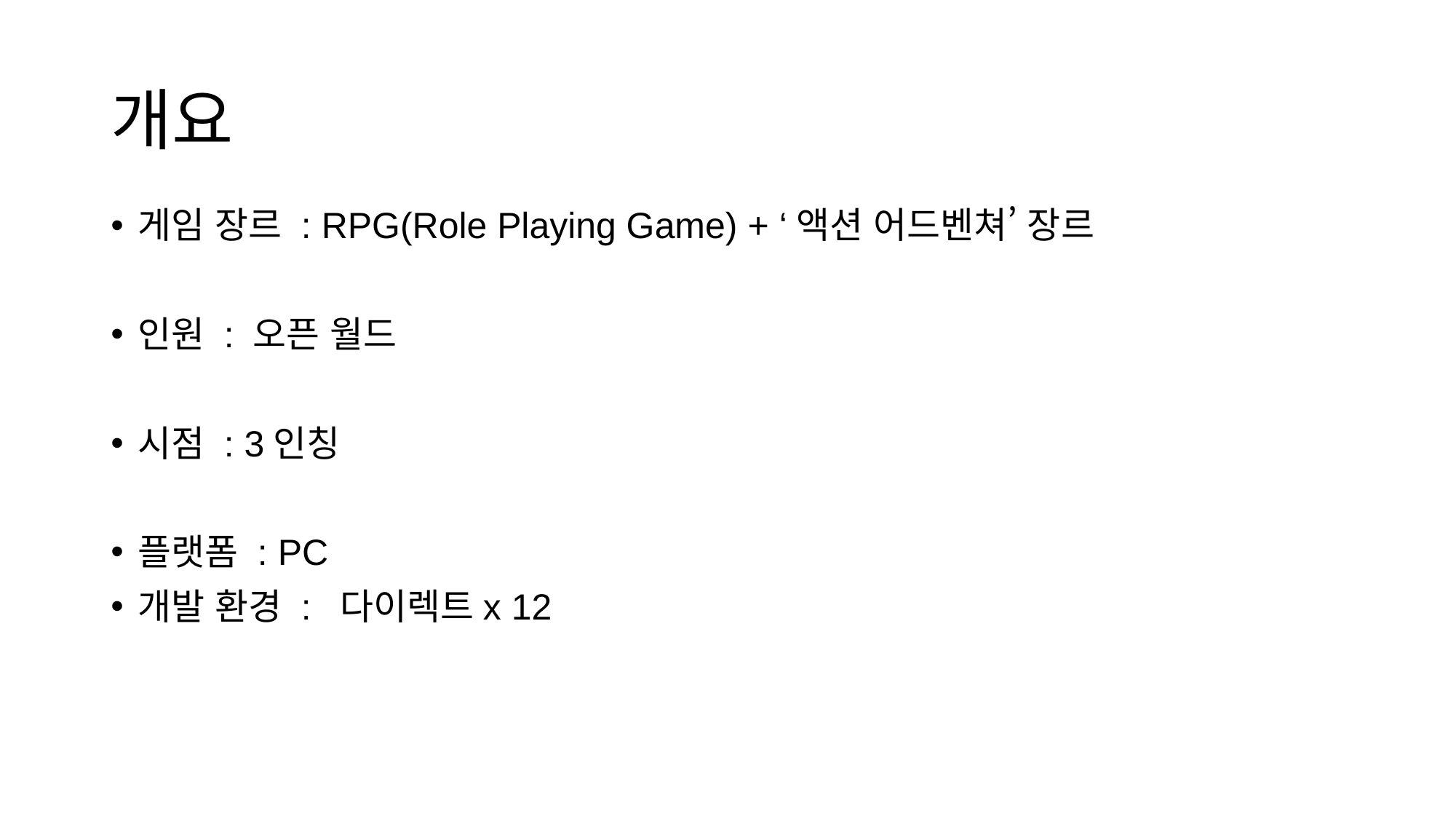

# 개요
게임 장르 : RPG(Role Playing Game) + ‘액션 어드벤쳐’ 장르

인원 : 오픈 월드

시점 : 3인칭

플랫폼 : PC
개발 환경 :  다이렉트x 12